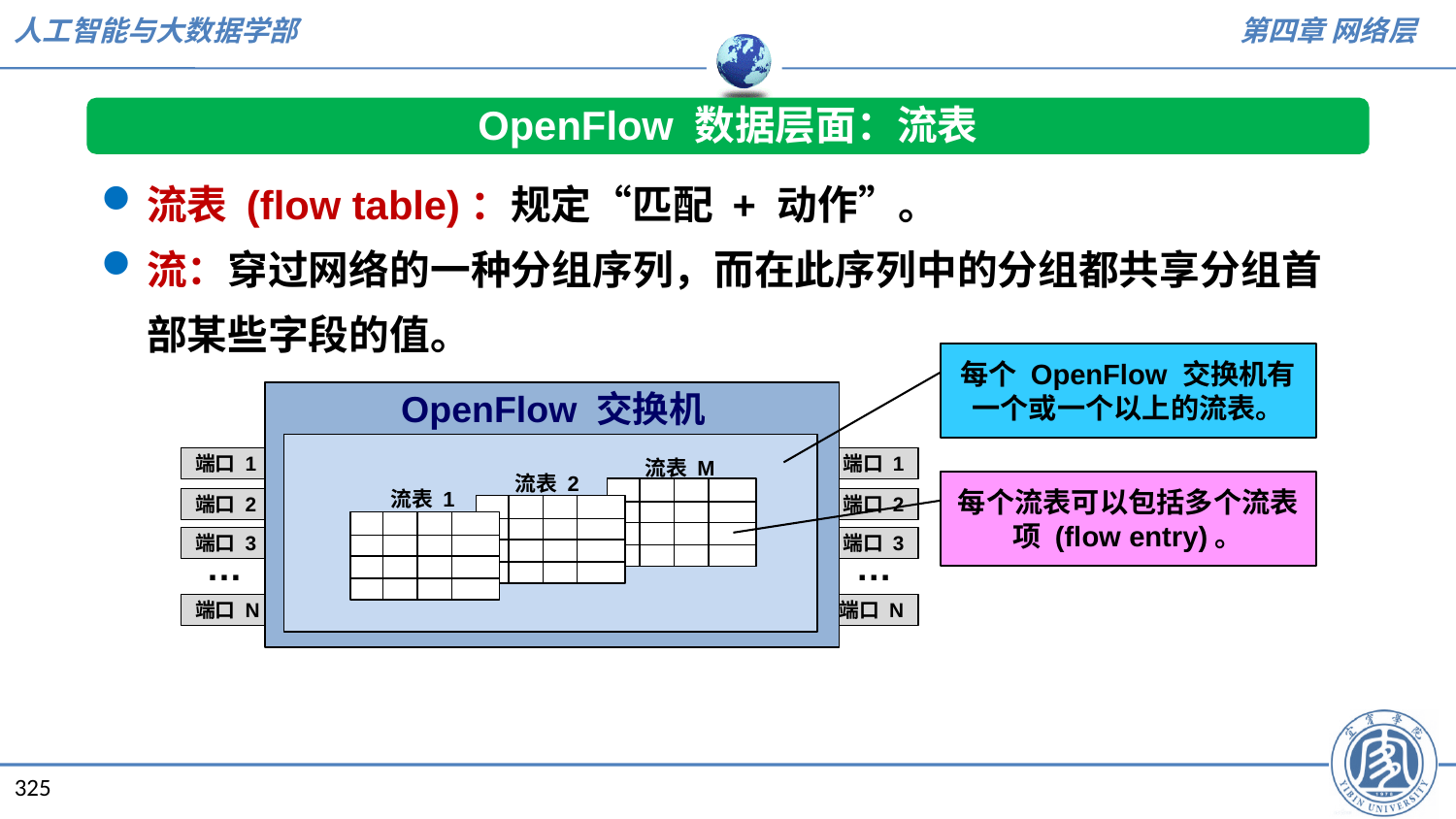

OpenFlow 数据层面：流表

流表 (flow table)：规定“匹配 + 动作”。
流：穿过网络的一种分组序列，而在此序列中的分组都共享分组首部某些字段的值。
每个 OpenFlow 交换机有一个或一个以上的流表。
OpenFlow 交换机

流表 M
流表 2

流表 1

端口 1
端口 1
端口 2
端口 2
端口 3
端口 3
…
…
端口 N
端口 N
每个流表可以包括多个流表项 (flow entry)。
325